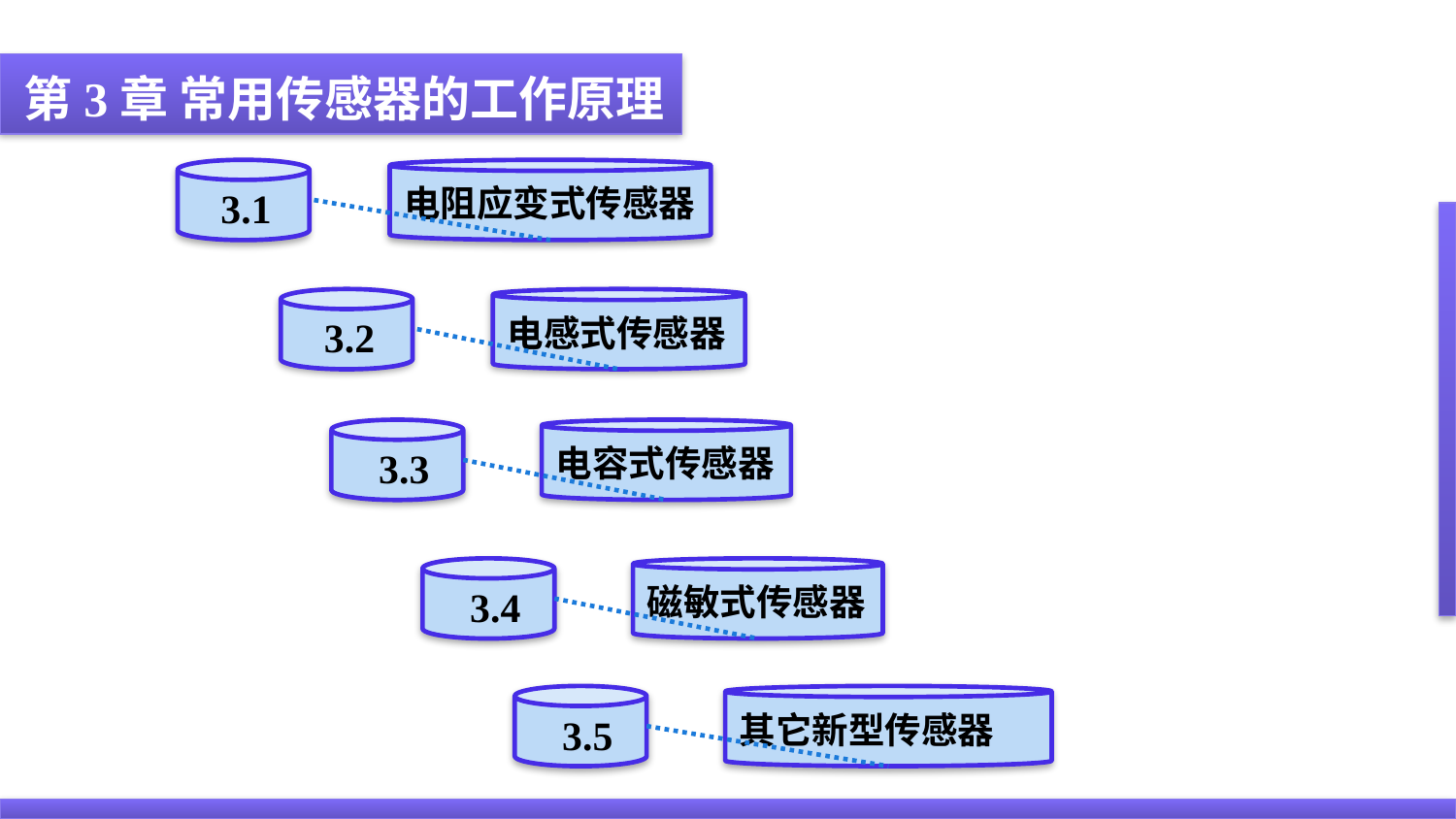

第3章 常用传感器的工作原理

电阻应变式传感器
3.1

电感式传感器
3.2
9.1

电容式传感器
3.3
9.1

磁敏式传感器
3.4
9.1

其它新型传感器
3.5